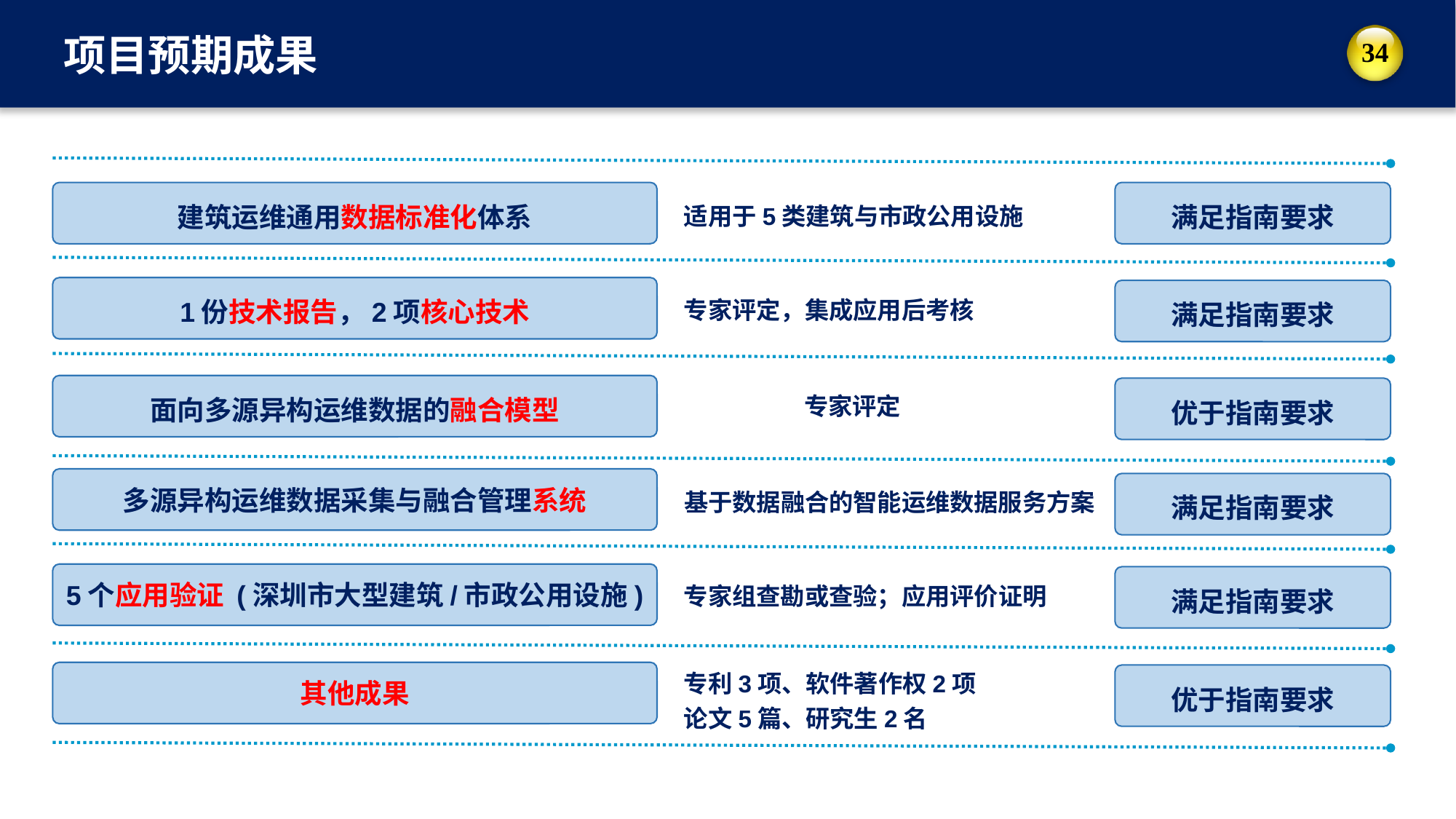

项目预期成果

建筑运维通用数据标准化体系
满足指南要求
适用于5类建筑与市政公用设施

1份技术报告，2项核心技术
满足指南要求
专家评定，集成应用后考核

面向多源异构运维数据的融合模型
优于指南要求
专家评定

多源异构运维数据采集与融合管理系统
满足指南要求
基于数据融合的智能运维数据服务方案

5个应用验证 (深圳市大型建筑/市政公用设施)
满足指南要求
专家组查勘或查验；应用评价证明

专利3项、软件著作权2项
论文5篇、研究生2名
其他成果
优于指南要求